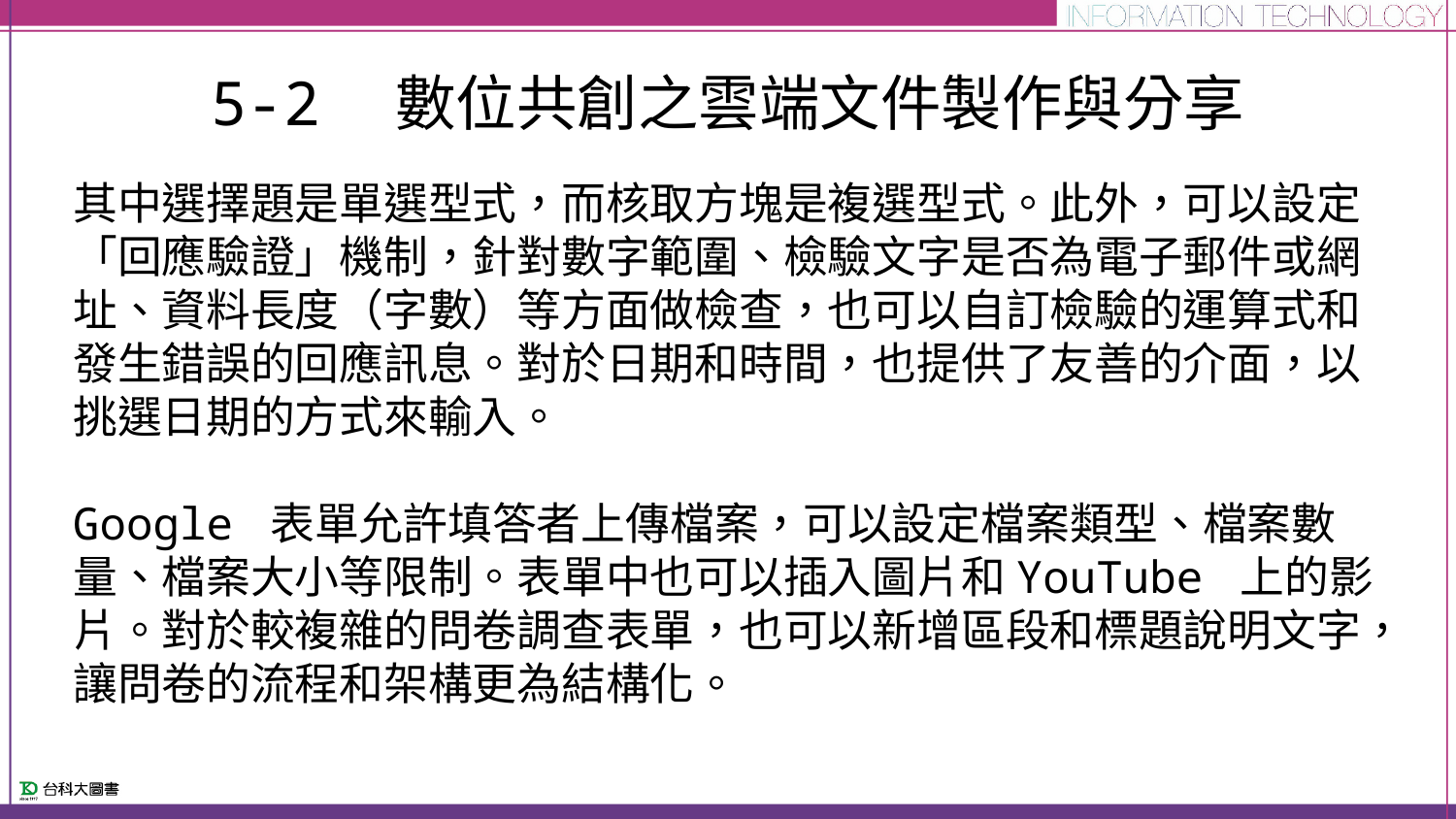

# 5-2　數位共創之雲端文件製作與分享
其中選擇題是單選型式，而核取方塊是複選型式。此外，可以設定「回應驗證」機制，針對數字範圍、檢驗文字是否為電子郵件或網址、資料長度（字數）等方面做檢查，也可以自訂檢驗的運算式和發生錯誤的回應訊息。對於日期和時間，也提供了友善的介面，以挑選日期的方式來輸入。

Google 表單允許填答者上傳檔案，可以設定檔案類型、檔案數量、檔案大小等限制。表單中也可以插入圖片和YouTube 上的影片。對於較複雜的問卷調查表單，也可以新增區段和標題說明文字，讓問卷的流程和架構更為結構化。